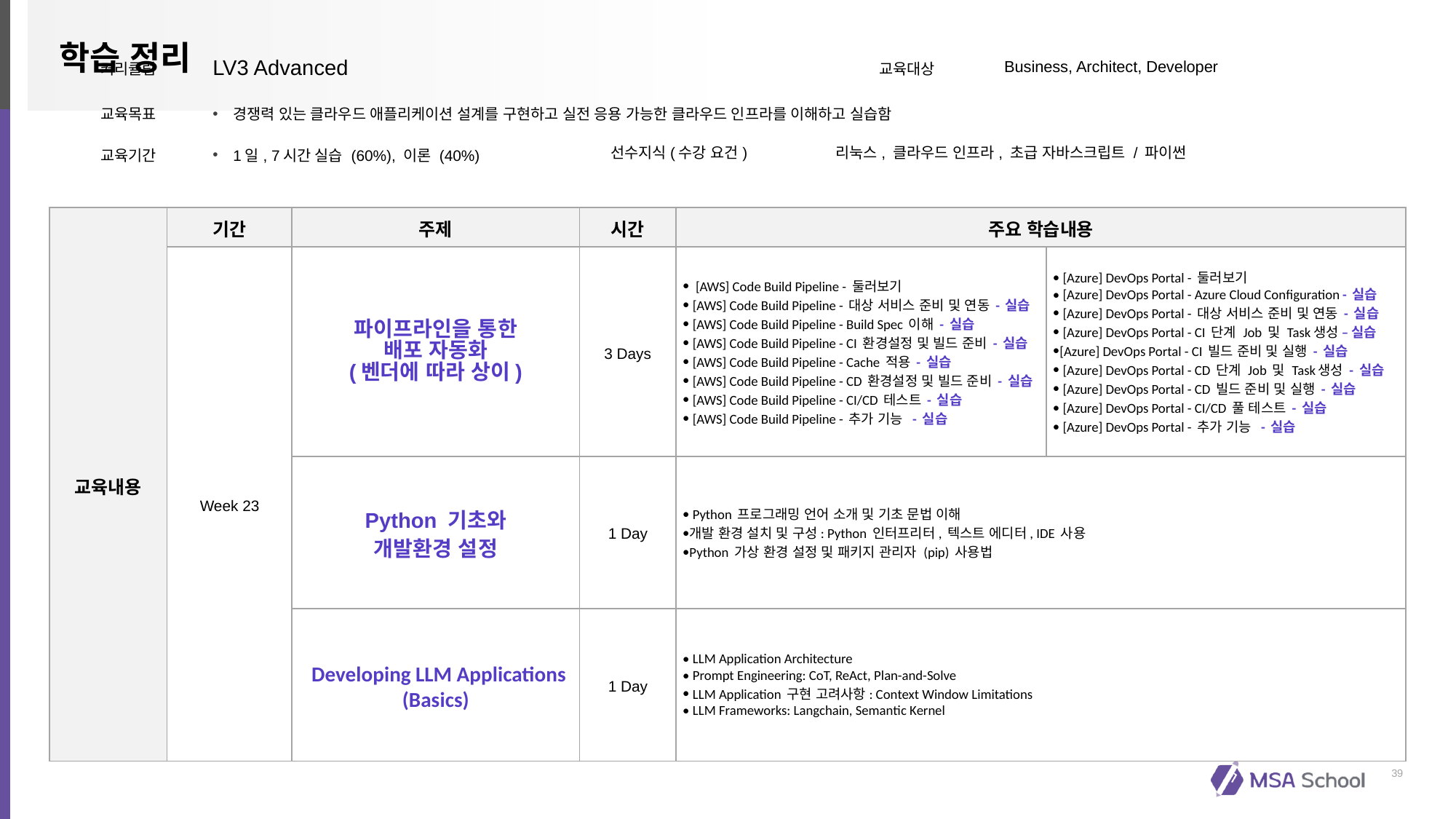

| 커리큘럼 | LV3 Advanced |  | 교육대상 | Business, Architect, Developer |
| --- | --- | --- | --- | --- |
| 교육목표 | 경쟁력 있는 클라우드 애플리케이션 설계를 구현하고 실전 응용 가능한 클라우드 인프라를 이해하고 실습함 |  |  |  |
| 교육기간 | 1일, 7시간 실습 (60%), 이론 (40%) | 선수지식(수강 요건) | 리눅스, 클라우드 인프라, 초급 자바스크립트 / 파이썬 |  |
| 교육내용 | 기간 | 주제 | 시간 | 주요 학습내용 |  |
| --- | --- | --- | --- | --- | --- |
|  | Week 23 | 파이프라인을 통한 배포 자동화 (벤더에 따라 상이) | 3 Days | [AWS] Code Build Pipeline - 둘러보기 [AWS] Code Build Pipeline - 대상 서비스 준비 및 연동 - 실습 [AWS] Code Build Pipeline - Build Spec 이해 - 실습 [AWS] Code Build Pipeline - CI 환경설정 및 빌드 준비 - 실습 [AWS] Code Build Pipeline - Cache 적용 - 실습 [AWS] Code Build Pipeline - CD 환경설정 및 빌드 준비 - 실습 [AWS] Code Build Pipeline - CI/CD 테스트 - 실습 [AWS] Code Build Pipeline - 추가 기능 - 실습 | [Azure] DevOps Portal - 둘러보기 [Azure] DevOps Portal - Azure Cloud Configuration - 실습 [Azure] DevOps Portal - 대상 서비스 준비 및 연동 - 실습 [Azure] DevOps Portal - CI 단계 Job 및 Task생성 – 실습 [Azure] DevOps Portal - CI 빌드 준비 및 실행 - 실습 [Azure] DevOps Portal - CD 단계 Job 및 Task생성 - 실습 [Azure] DevOps Portal - CD 빌드 준비 및 실행 - 실습 [Azure] DevOps Portal - CI/CD 풀 테스트 - 실습 [Azure] DevOps Portal - 추가 기능 - 실습 |
|  |  | Python 기초와 개발환경 설정 | 1 Day | Python 프로그래밍 언어 소개 및 기초 문법 이해 개발 환경 설치 및 구성: Python 인터프리터, 텍스트 에디터, IDE 사용 Python 가상 환경 설정 및 패키지 관리자 (pip) 사용법 |  |
|  |  | Developing LLM Applications (Basics) | 1 Day | LLM Application Architecture Prompt Engineering: CoT, ReAct, Plan-and-Solve LLM Application 구현 고려사항: Context Window Limitations LLM Frameworks: Langchain, Semantic Kernel |  |